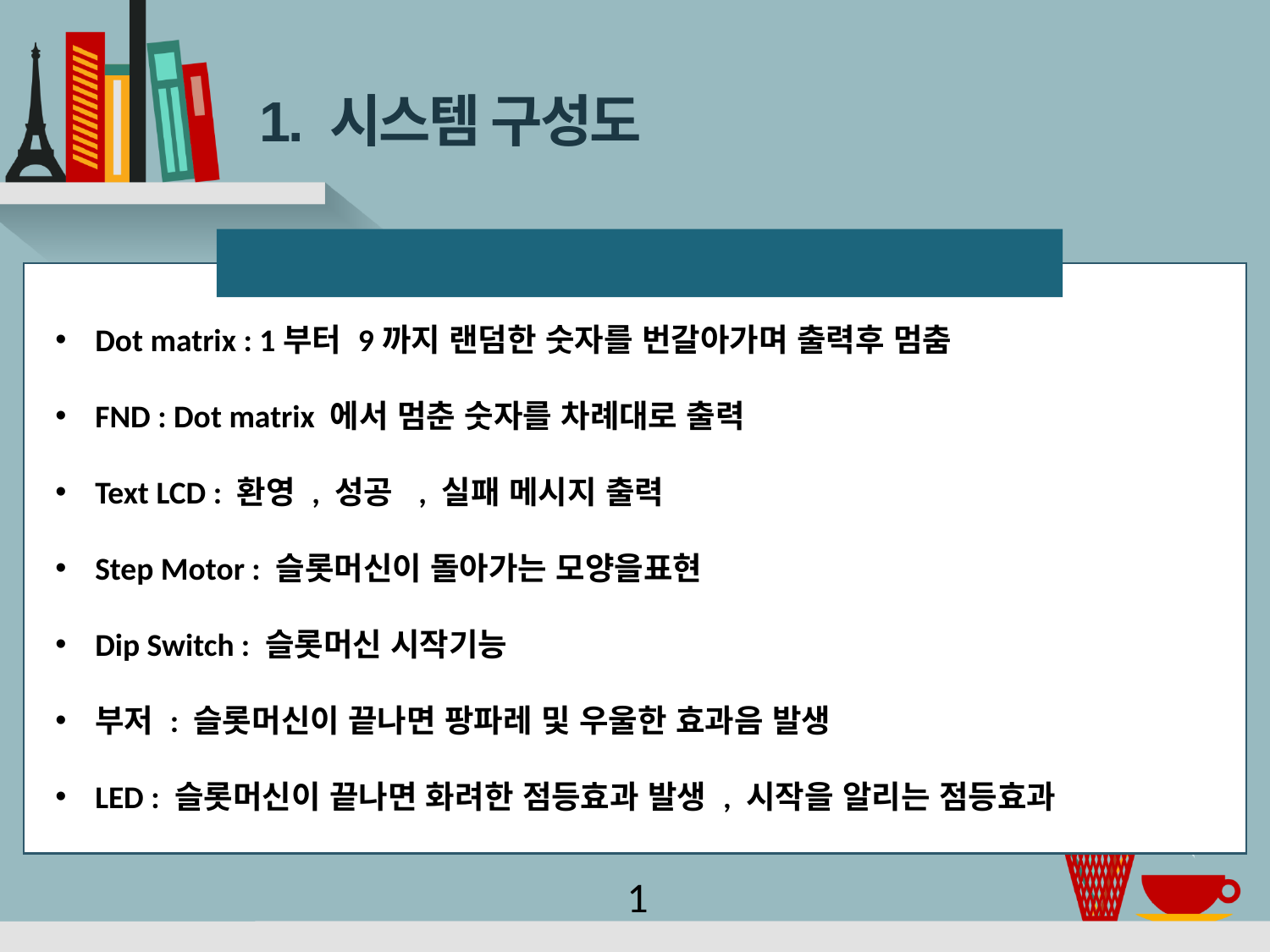

# 1. 시스템 구성도
Achro-em보드 – 적용 디바이스 드라이버

Dot matrix : 1부터 9까지 랜덤한 숫자를 번갈아가며 출력후 멈춤

FND : Dot matrix 에서 멈춘 숫자를 차례대로 출력

Text LCD : 환영 , 성공  , 실패 메시지 출력

Step Motor : 슬롯머신이 돌아가는 모양을표현

Dip Switch : 슬롯머신 시작기능

부저 : 슬롯머신이 끝나면 팡파레 및 우울한 효과음 발생

LED : 슬롯머신이 끝나면 화려한 점등효과 발생 , 시작을 알리는 점등효과
1